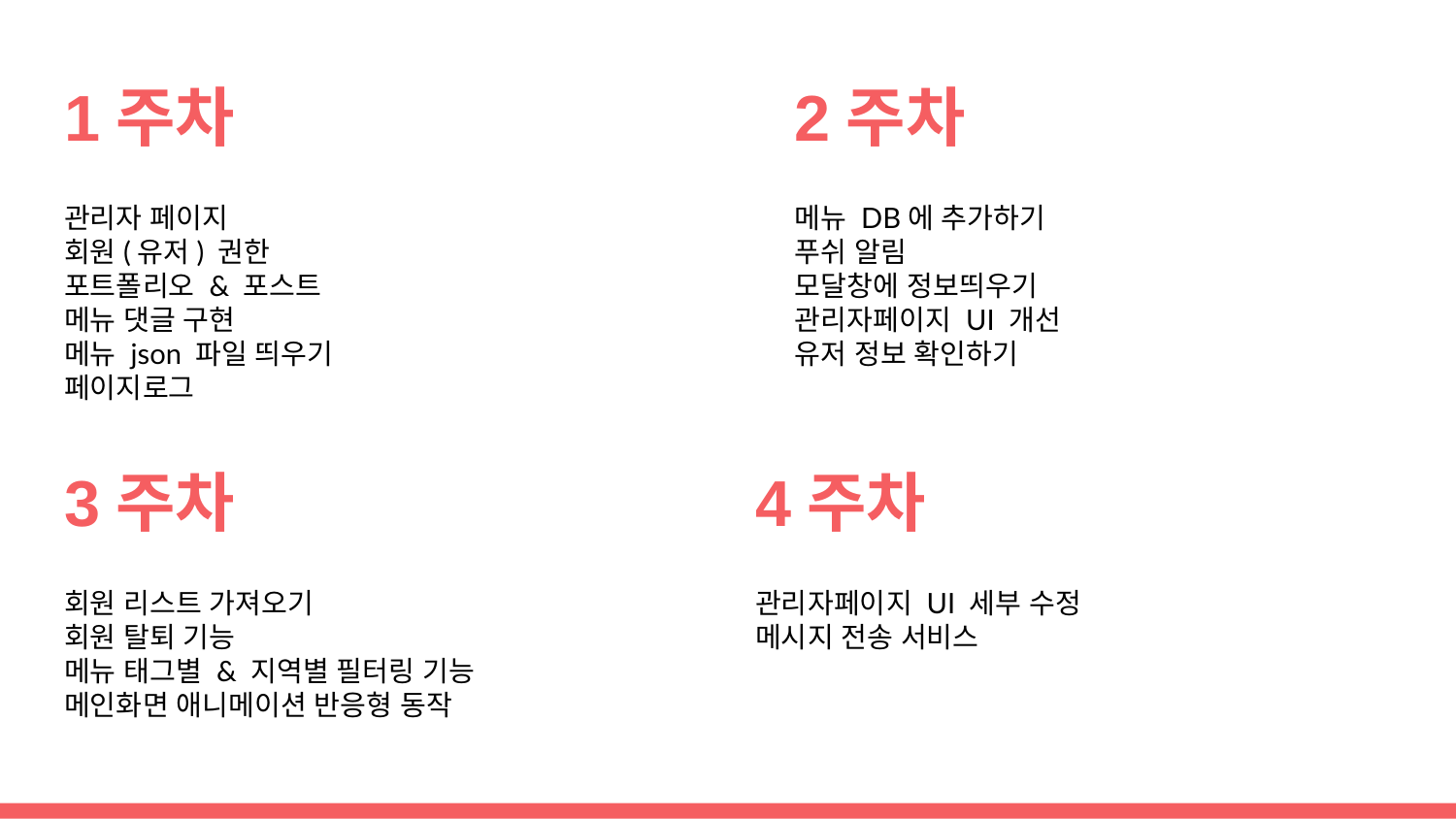

# 1주차
2주차
관리자 페이지
회원(유저) 권한
포트폴리오 & 포스트
메뉴 댓글 구현
메뉴 json 파일 띄우기
페이지로그

메뉴 DB에 추가하기
푸쉬 알림
모달창에 정보띄우기
관리자페이지 UI 개선
유저 정보 확인하기
3주차
4주차
회원 리스트 가져오기
회원 탈퇴 기능
메뉴 태그별 & 지역별 필터링 기능
메인화면 애니메이션 반응형 동작
관리자페이지 UI 세부 수정
메시지 전송 서비스